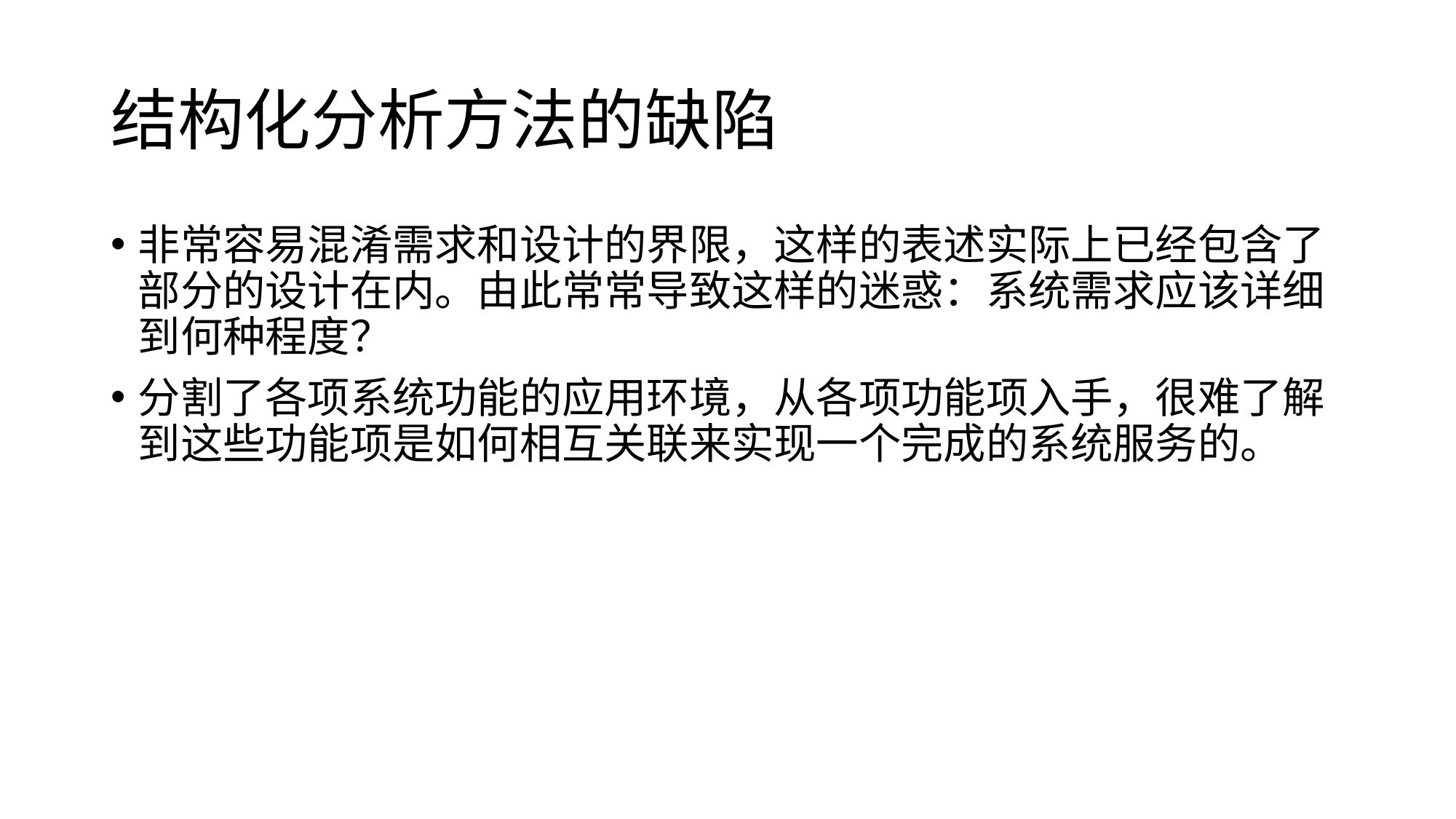

# 结构化分析方法的缺陷
非常容易混淆需求和设计的界限，这样的表述实际上已经包含了部分的设计在内。由此常常导致这样的迷惑：系统需求应该详细到何种程度？
分割了各项系统功能的应用环境，从各项功能项入手，很难了解到这些功能项是如何相互关联来实现一个完成的系统服务的。